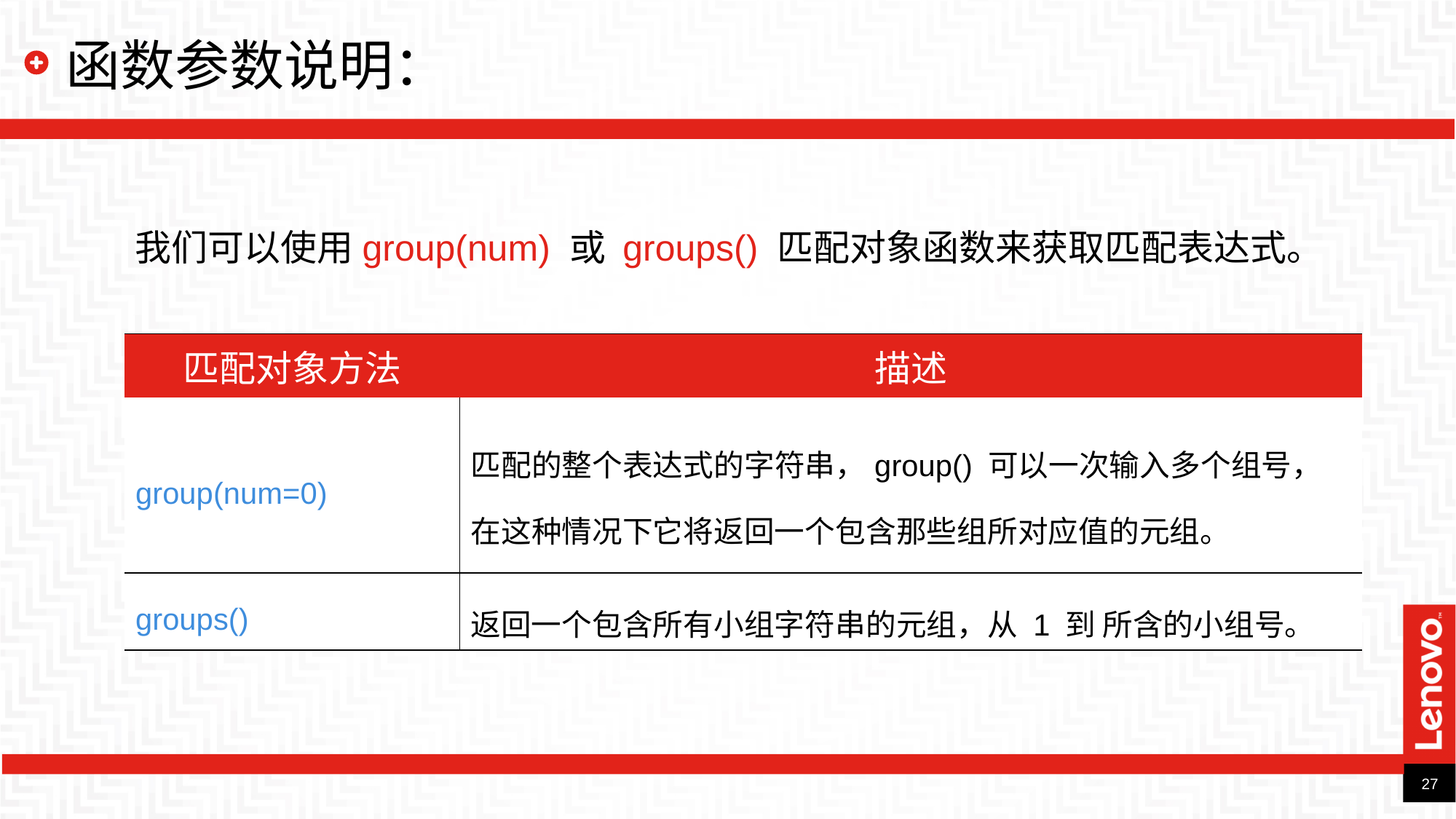

# 函数参数说明：

我们可以使用group(num) 或 groups() 匹配对象函数来获取匹配表达式。
| 匹配对象方法 | 描述 |
| --- | --- |
| group(num=0) | 匹配的整个表达式的字符串，group() 可以一次输入多个组号，在这种情况下它将返回一个包含那些组所对应值的元组。 |
| groups() | 返回一个包含所有小组字符串的元组，从 1 到 所含的小组号。 |